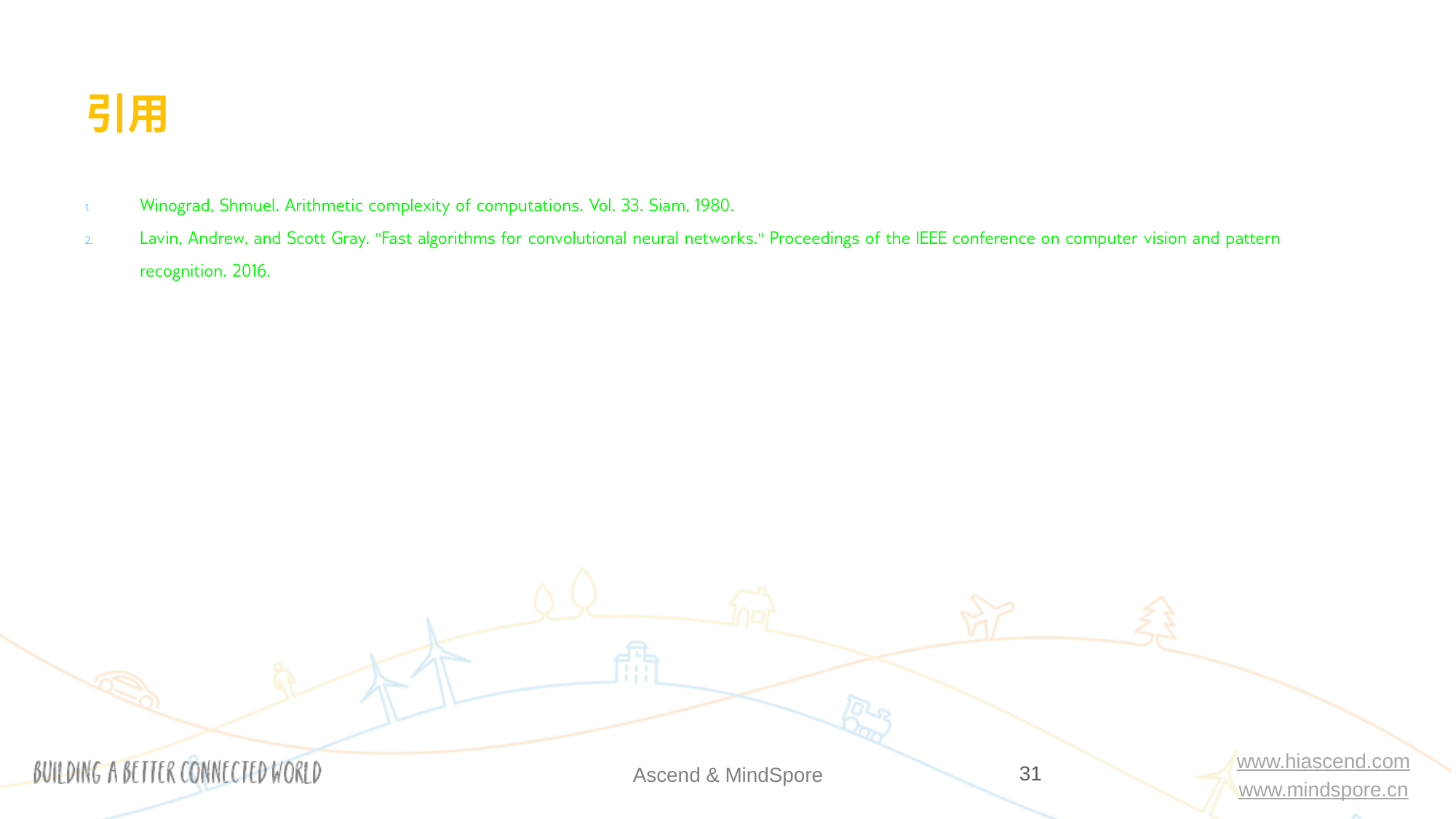

# 引用
Winograd, Shmuel. Arithmetic complexity of computations. Vol. 33. Siam, 1980.
Lavin, Andrew, and Scott Gray. "Fast algorithms for convolutional neural networks." Proceedings of the IEEE conference on computer vision and pattern recognition. 2016.